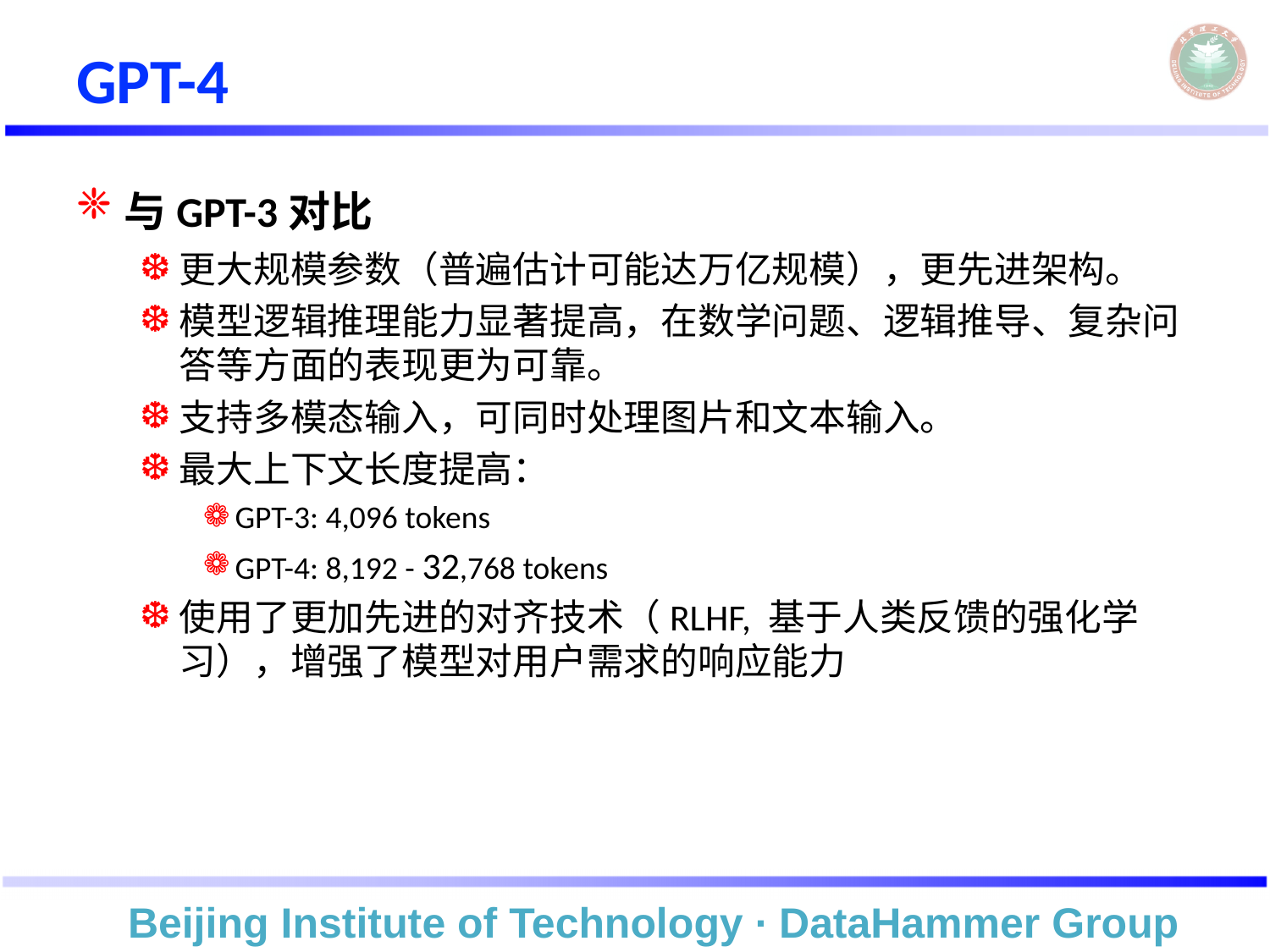

# GPT-4
与GPT-3对比
更大规模参数（普遍估计可能达万亿规模），更先进架构。
模型逻辑推理能力显著提高，在数学问题、逻辑推导、复杂问答等方面的表现更为可靠。
支持多模态输入，可同时处理图片和文本输入。
最大上下文长度提高：
GPT-3: 4,096 tokens
GPT-4: 8,192 - 32,768 tokens
使用了更加先进的对齐技术（RLHF, 基于人类反馈的强化学习），增强了模型对用户需求的响应能力